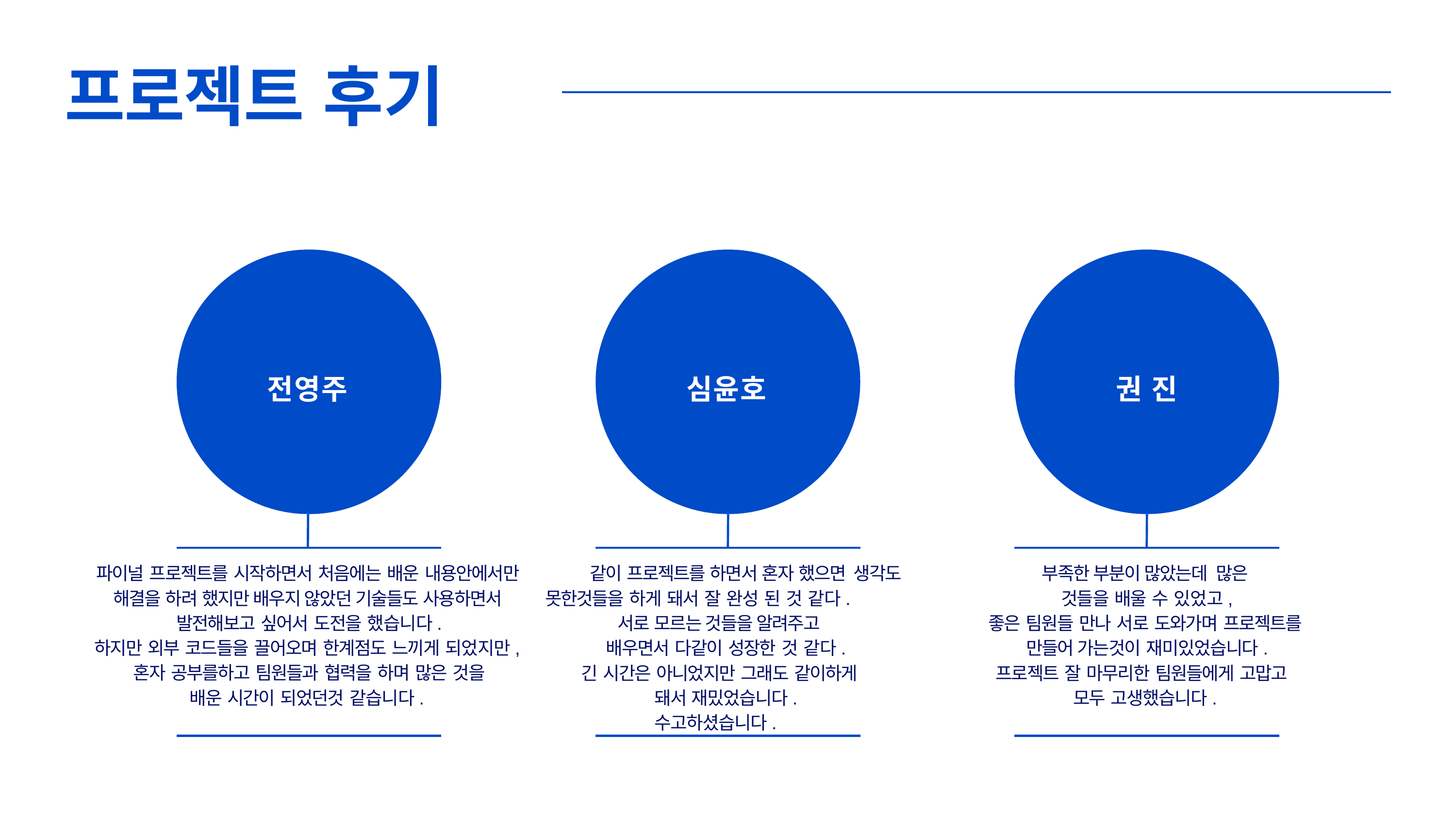

# 프로젝트 후기

전영주
심윤호
권 진

파이널 프로젝트를 시작하면서 처음에는 배운 내용안에서만  해결을 하려 했지만 배우지 않았던 기술들도 사용하면서  발전해보고 싶어서 도전을 했습니다.
하지만 외부 코드들을 끌어오며 한계점도 느끼게 되었지만,  혼자 공부를하고 팀원들과 협력을 하며 많은 것을
배운 시간이 되었던것 같습니다.
같이 프로젝트를 하면서 혼자 했으면  생각도 못한것들을 하게 돼서 잘 완성 된 것 같다.
서로 모르는 것들을 알려주고  배우면서 다같이 성장한 것 같다.
긴 시간은 아니었지만 그래도 같이하게  돼서 재밌었습니다.  수고하셨습니다.
부족한 부분이 많았는데  많은 것들을 배울 수 있었고,
좋은 팀원들 만나 서로 도와가며 프로젝트를  만들어 가는것이 재미있었습니다.
프로젝트 잘 마무리한 팀원들에게 고맙고  모두 고생했습니다.